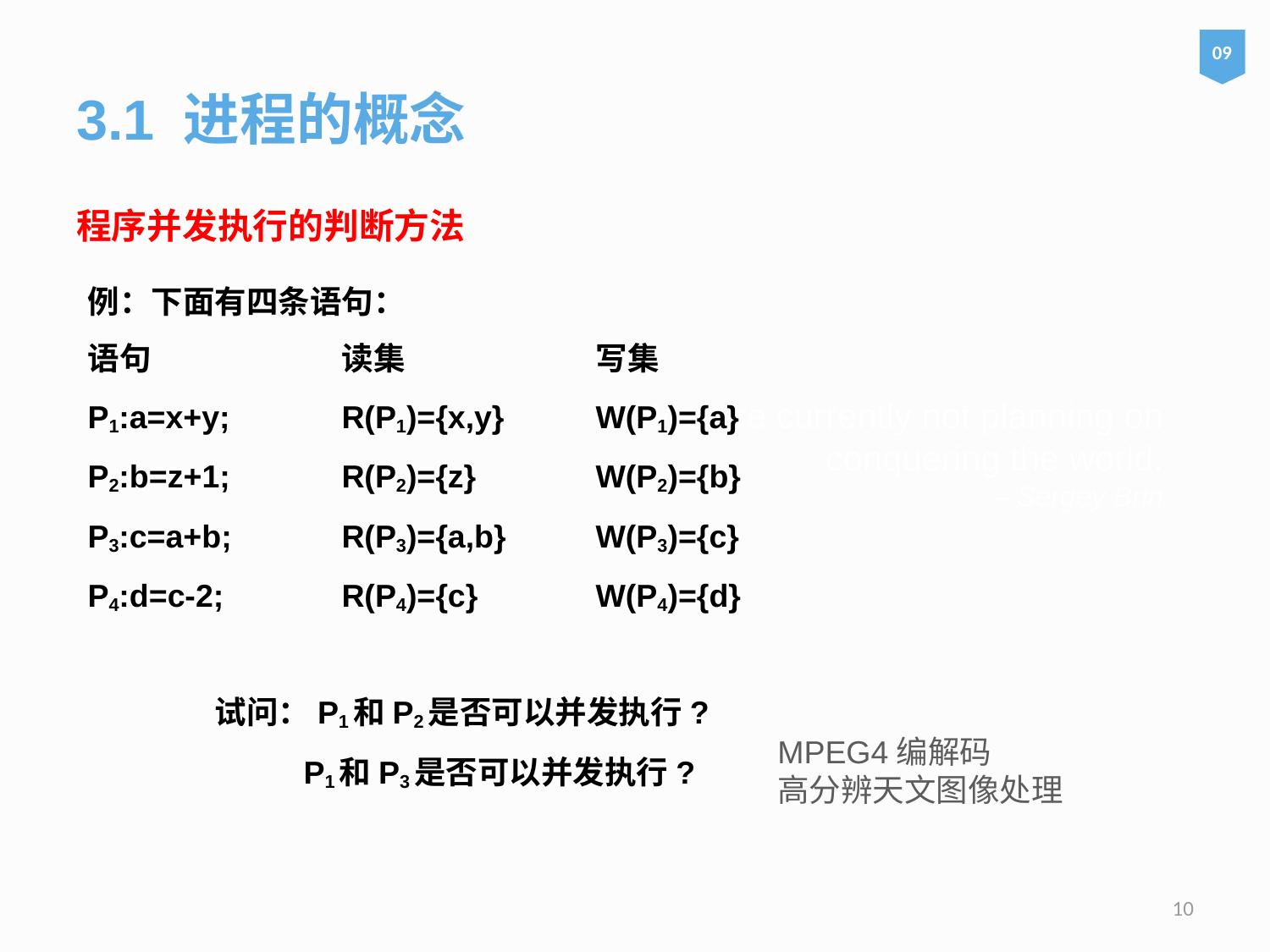

09
3.1 进程的概念
程序并发执行的判断方法
例：下面有四条语句：
语句　　　　　	读集　　　　　	写集
P1:a=x+y;        	R(P1)={x,y}    	W(P1)={a}
P2:b=z+1;　     	R(P2)={z}      	W(P2)={b}
P3:c=a+b;　     	R(P3)={a,b}    	W(P3)={c}
P4:d=c-2;　     	R(P4)={c} 　　 	W(P4)={d}

	试问：P1和P2是否可以并发执行?
	          P1和P3是否可以并发执行?
# We are currently not planning on conquering the world. – Sergey Brin
MPEG4编解码
高分辨天文图像处理
10